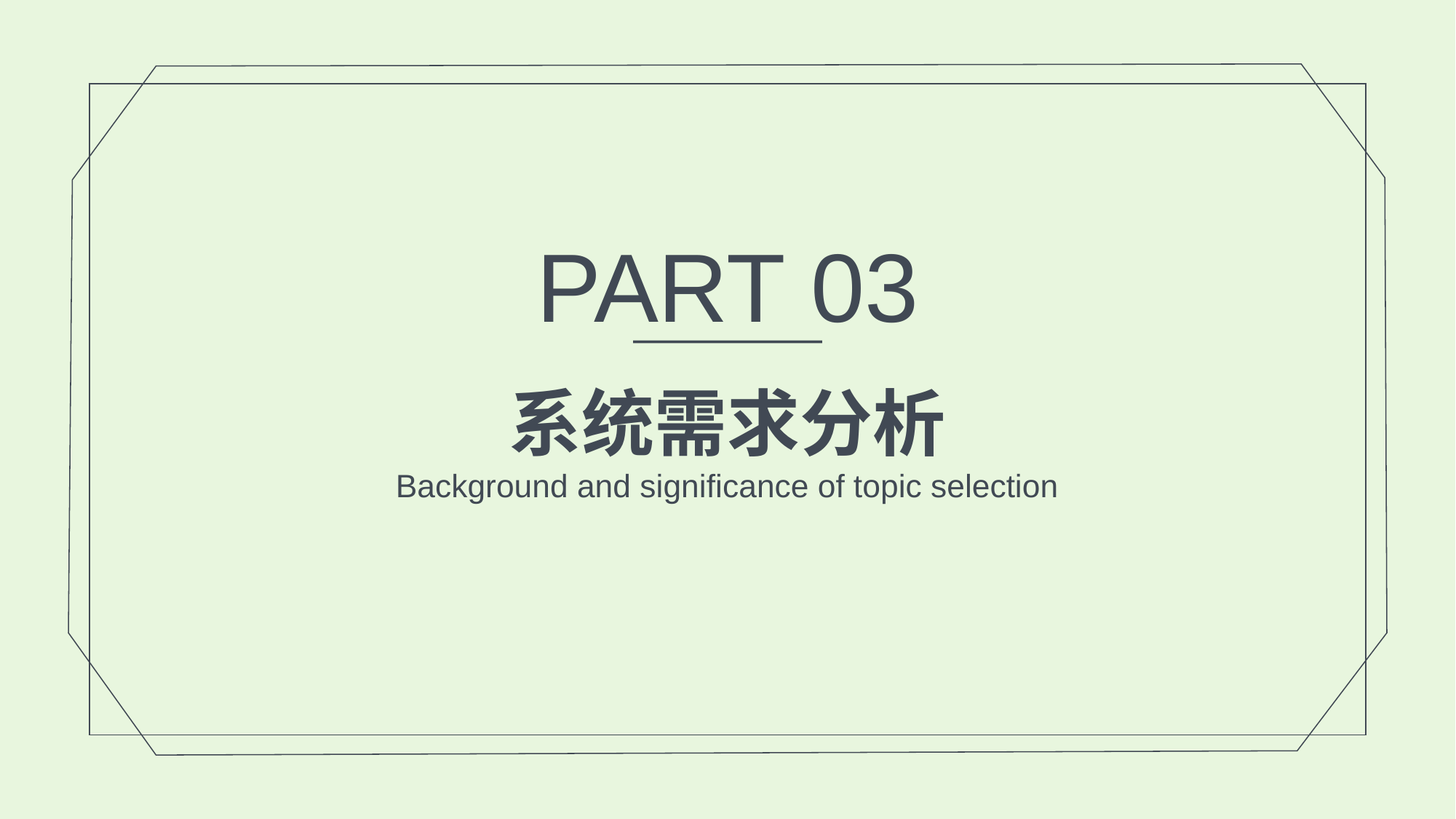

PART 03

系统需求分析
Background and significance of topic selection